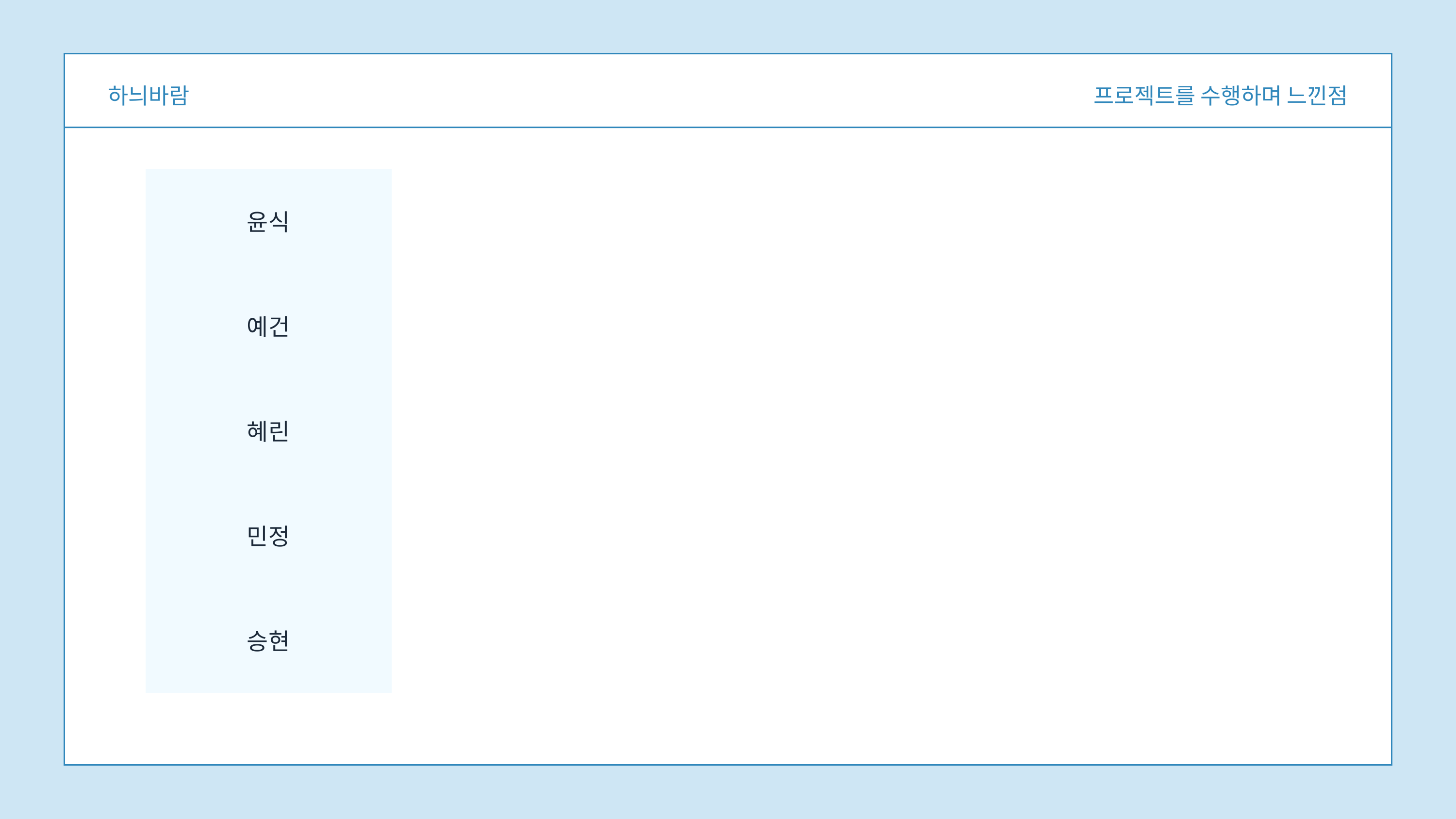

하늬바람
프로젝트를 수행하며 느낀점

| 윤식 |  |
| --- | --- |
| 예건 |  |
| 혜린 |  |
| 민정 |  |
| 승현 |  |